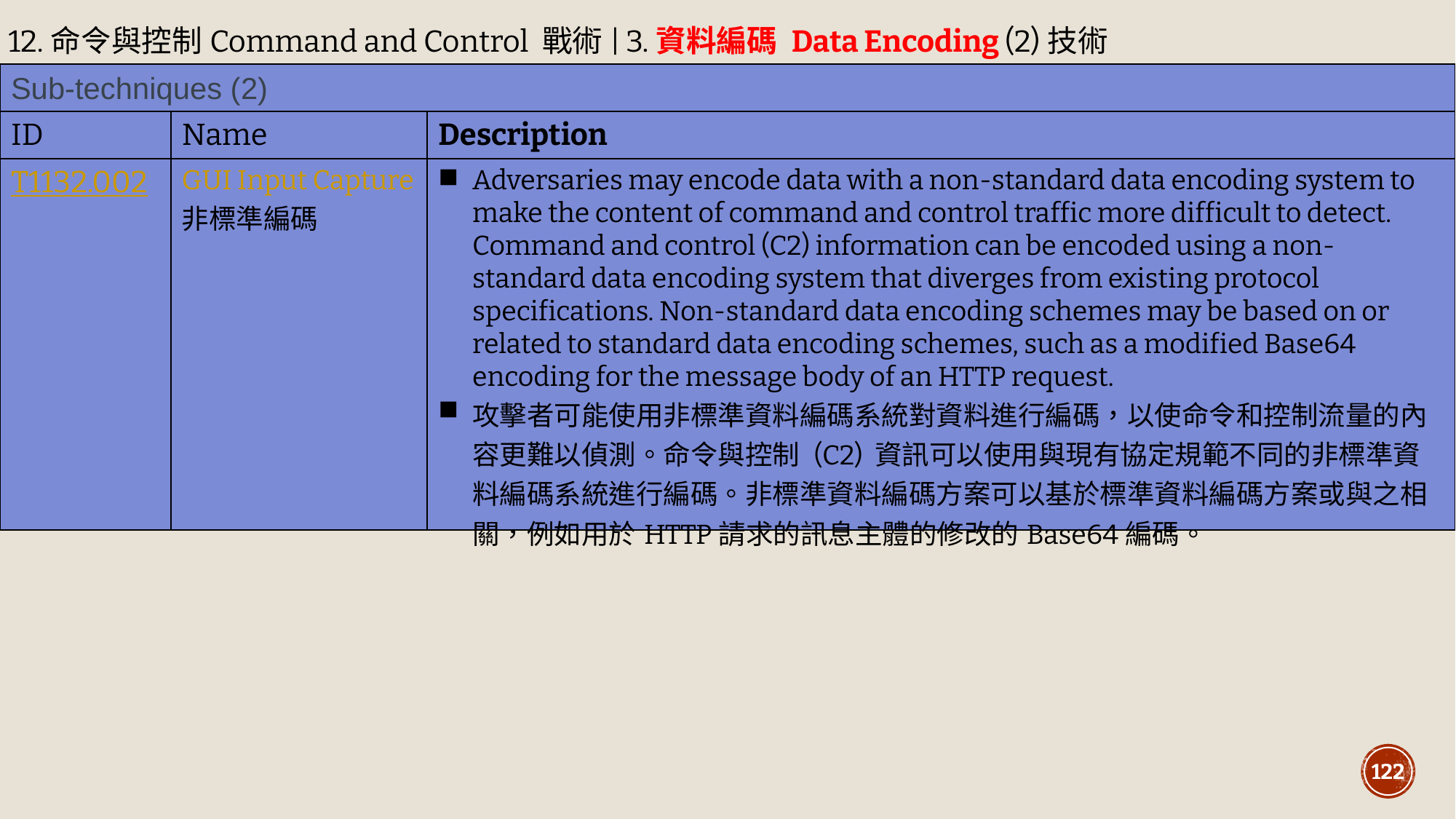

12.命令與控制Command and Control 戰術| 3.資料編碼 Data Encoding (2)技術
| Sub-techniques (2) |  |  |
| --- | --- | --- |
| ID | Name | Description |
| T1132.002 | GUI Input Capture 非標準編碼 | Adversaries may encode data with a non-standard data encoding system to make the content of command and control traffic more difficult to detect. Command and control (C2) information can be encoded using a non-standard data encoding system that diverges from existing protocol specifications. Non-standard data encoding schemes may be based on or related to standard data encoding schemes, such as a modified Base64 encoding for the message body of an HTTP request. 攻擊者可能使用非標準資料編碼系統對資料進行編碼，以使命令和控制流量的內容更難以偵測。命令與控制 (C2) 資訊可以使用與現有協定規範不同的非標準資料編碼系統進行編碼。非標準資料編碼方案可以基於標準資料編碼方案或與之相關，例如用於HTTP請求的訊息主體的修改的Base64編碼。 |

122